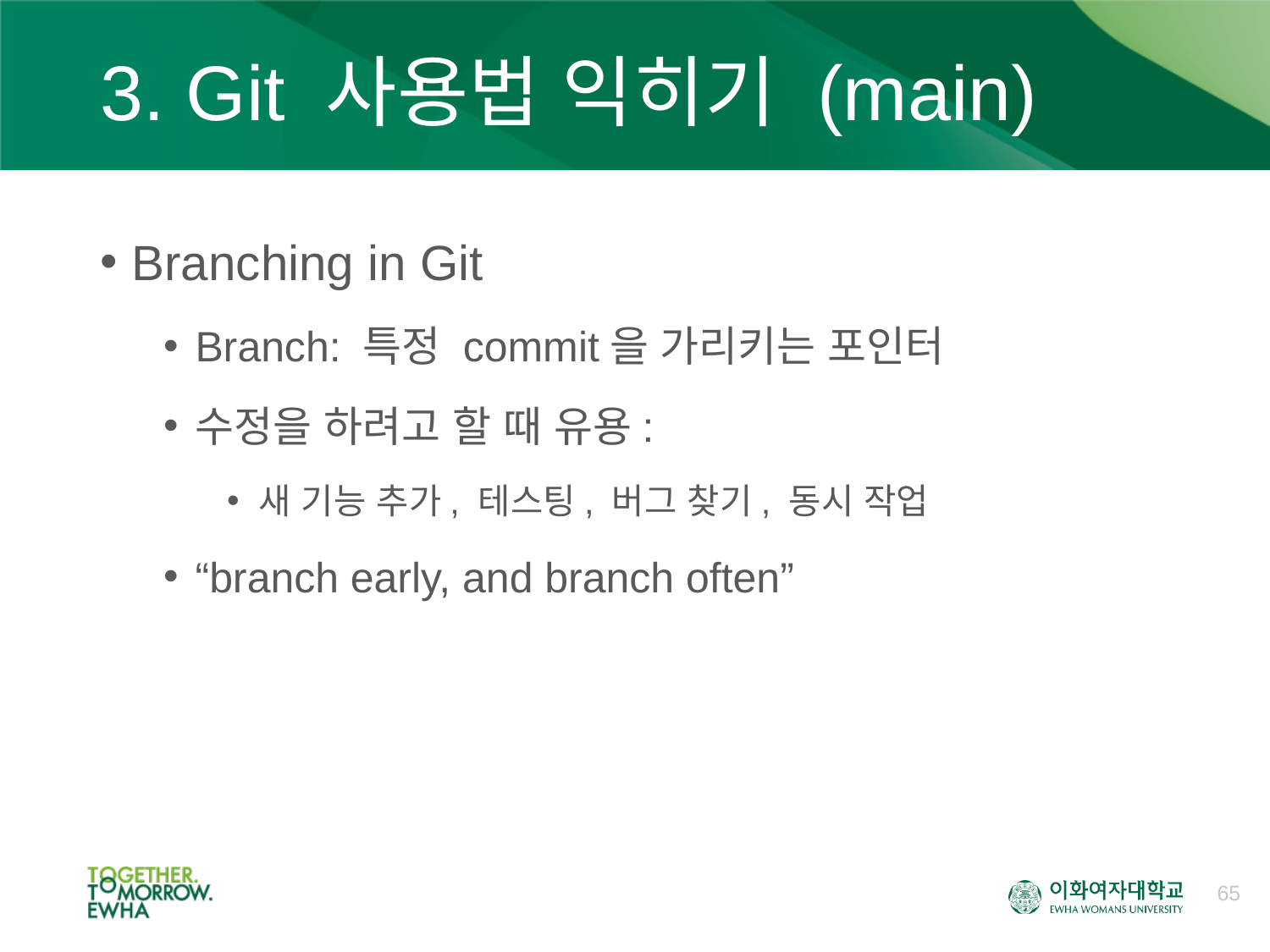

# 3. Git 사용법 익히기 (main)
Branching in Git
Branch: 특정 commit을 가리키는 포인터
수정을 하려고 할 때 유용:
새 기능 추가, 테스팅, 버그 찾기, 동시 작업
“branch early, and branch often”
65